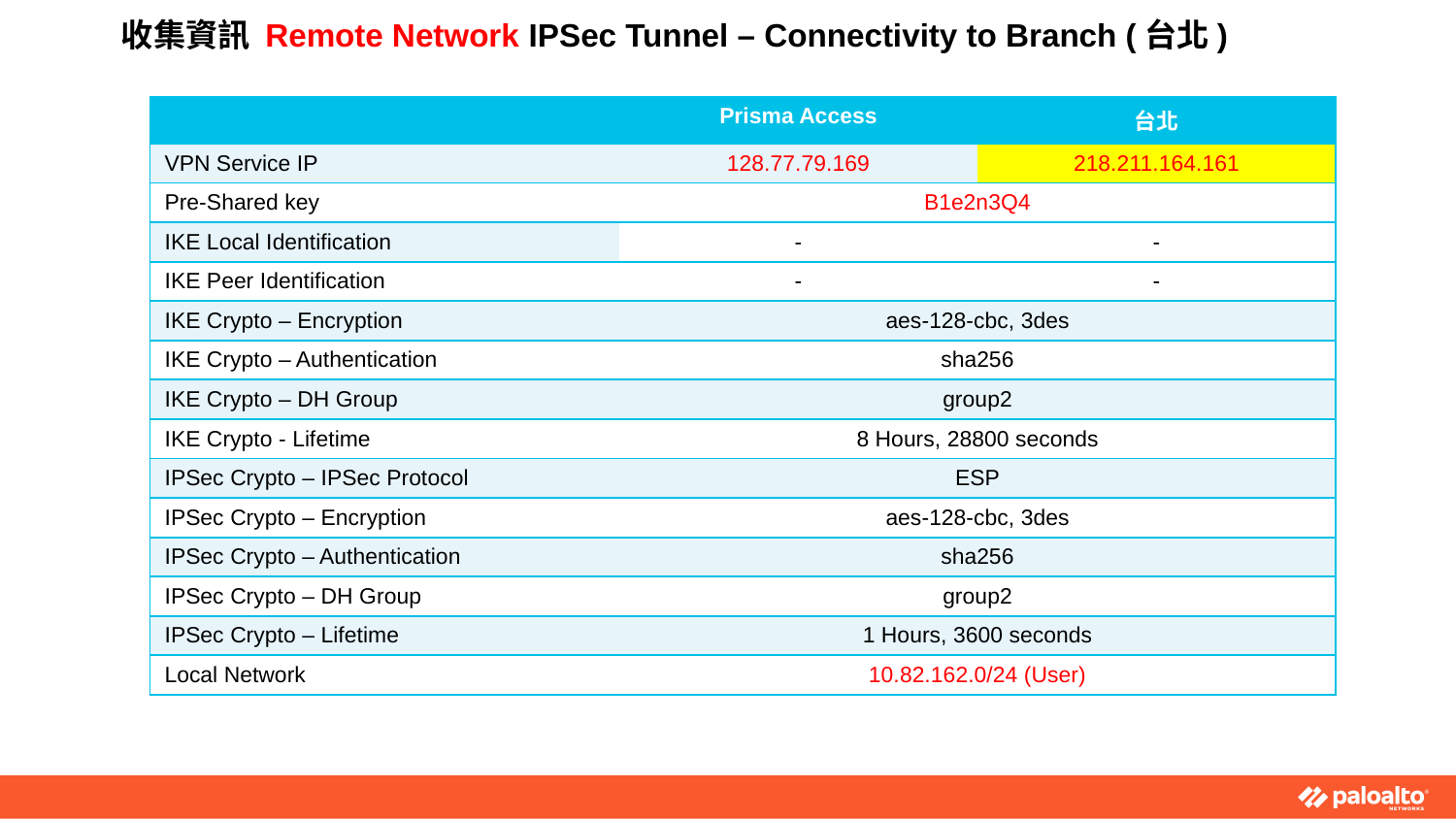

收集資訊 Remote Network IPSec Tunnel – Connectivity to Branch (台北)
|  | Prisma Access | 台北 |
| --- | --- | --- |
| VPN Service IP | 128.77.79.169 | 218.211.164.161 |
| Pre-Shared key | B1e2n3Q4 |  |
| IKE Local Identification | - | - |
| IKE Peer Identification | - | - |
| IKE Crypto – Encryption | aes-128-cbc, 3des |  |
| IKE Crypto – Authentication | sha256 |  |
| IKE Crypto – DH Group | group2 |  |
| IKE Crypto - Lifetime | 8 Hours, 28800 seconds |  |
| IPSec Crypto – IPSec Protocol | ESP |  |
| IPSec Crypto – Encryption | aes-128-cbc, 3des |  |
| IPSec Crypto – Authentication | sha256 |  |
| IPSec Crypto – DH Group | group2 |  |
| IPSec Crypto – Lifetime | 1 Hours, 3600 seconds |  |
| Local Network | 10.82.162.0/24 (User) |  |